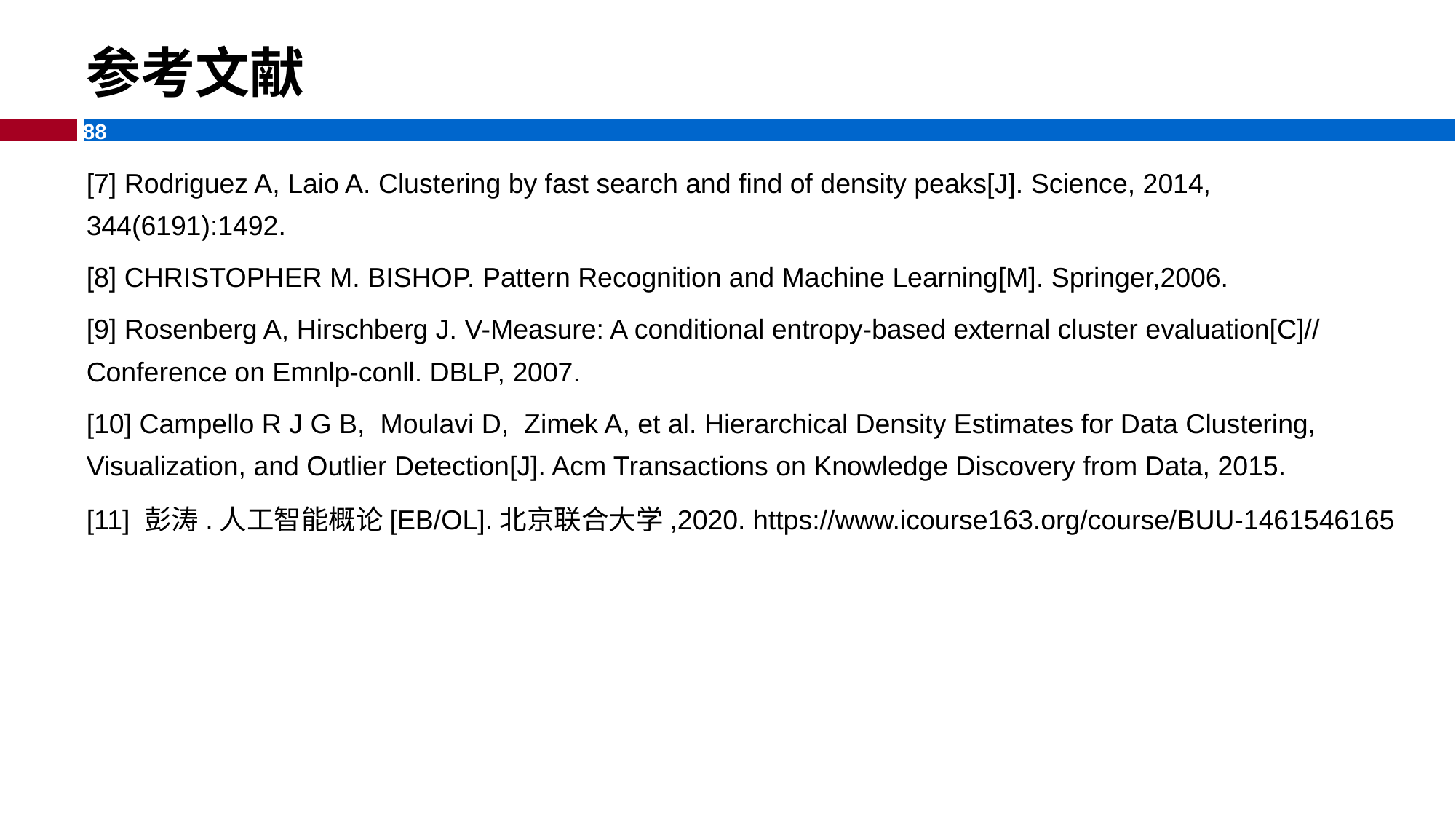

参考文献
[7] Rodriguez A, Laio A. Clustering by fast search and find of density peaks[J]. Science, 2014, 344(6191):1492.
[8] CHRISTOPHER M. BISHOP. Pattern Recognition and Machine Learning[M]. Springer,2006.
[9] Rosenberg A, Hirschberg J. V-Measure: A conditional entropy-based external cluster evaluation[C]// Conference on Emnlp-conll. DBLP, 2007.
[10] Campello R J G B,  Moulavi D,  Zimek A, et al. Hierarchical Density Estimates for Data Clustering, Visualization, and Outlier Detection[J]. Acm Transactions on Knowledge Discovery from Data, 2015.
[11] 彭涛.人工智能概论[EB/OL].北京联合大学,2020. https://www.icourse163.org/course/BUU-1461546165